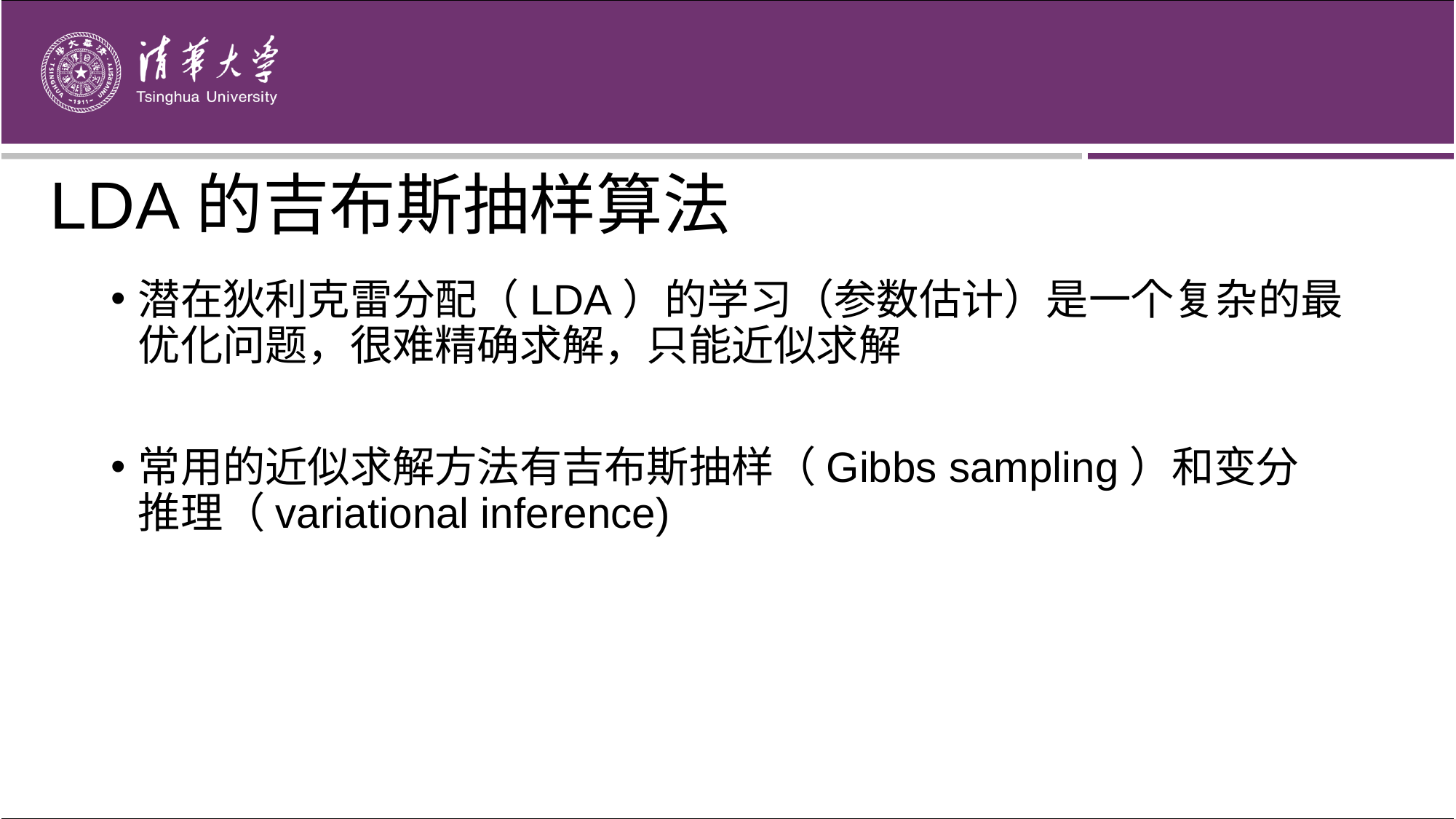

# LDA的吉布斯抽样算法
潜在狄利克雷分配（LDA）的学习（参数估计）是一个复杂的最优化问题，很难精确求解，只能近似求解

常用的近似求解方法有吉布斯抽样（Gibbs sampling）和变分 推理（variational inference)